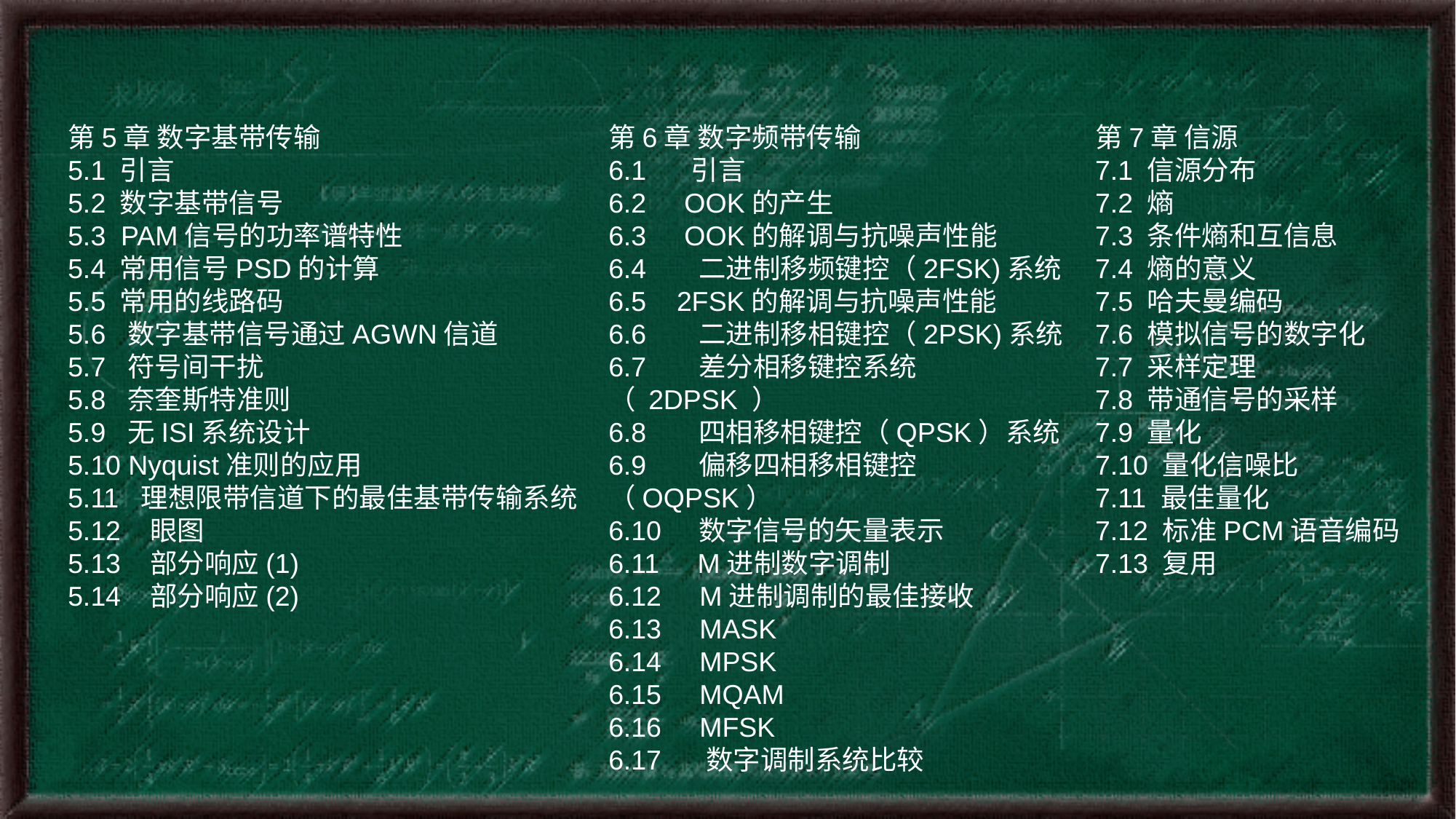

第5章 数字基带传输
5.1 引言
5.2 数字基带信号
5.3  PAM信号的功率谱特性
5.4 常用信号PSD的计算
5.5 常用的线路码
5.6  数字基带信号通过AGWN信道
5.7  符号间干扰
5.8  奈奎斯特准则
5.9  无ISI系统设计
5.10 Nyquist准则的应用
5.11  理想限带信道下的最佳基带传输系统
5.12   眼图
5.13   部分响应(1)
5.14   部分响应(2)
第6章 数字频带传输
6.1     引言
6.2     OOK的产生
6.3     OOK的解调与抗噪声性能
6.4      二进制移频键控（2FSK)系统
6.5    2FSK的解调与抗噪声性能
6.6      二进制移相键控（2PSK)系统
6.7      差分相移键控系统（ 2DPSK ）
6.8      四相移相键控（QPSK）系统
6.9      偏移四相移相键控（OQPSK）
6.10    数字信号的矢量表示
6.11     M进制数字调制
6.12     M进制调制的最佳接收
6.13     MASK
6.14     MPSK
6.15     MQAM
6.16     MFSK
6.17     数字调制系统比较

第7章 信源
7.1 信源分布
7.2 熵
7.3 条件熵和互信息
7.4 熵的意义
7.5 哈夫曼编码
7.6 模拟信号的数字化
7.7 采样定理
7.8 带通信号的采样
7.9 量化
7.10 量化信噪比
7.11 最佳量化
7.12 标准PCM语音编码
7.13 复用